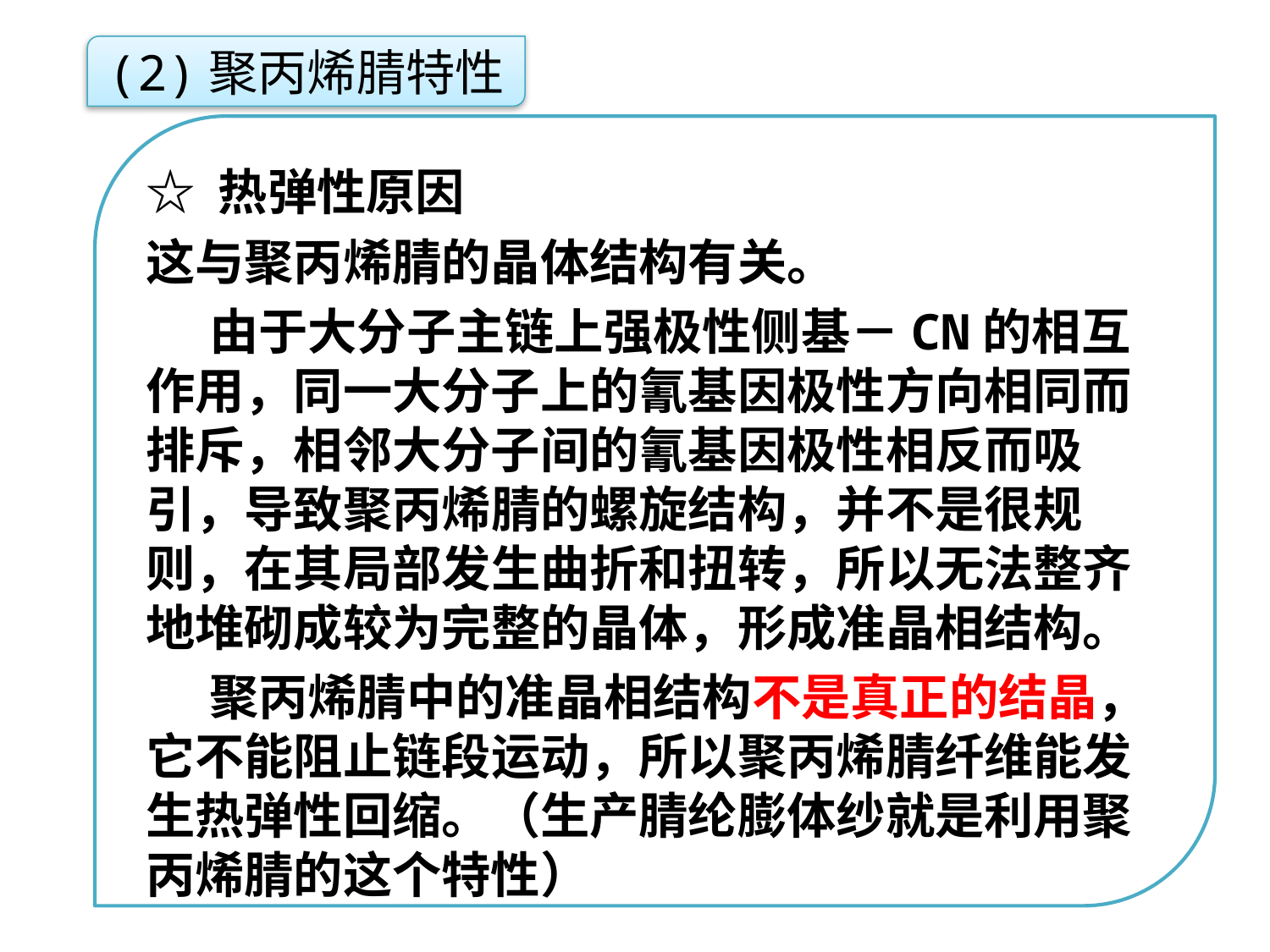

(2)聚丙烯腈特性
☆ 热弹性原因
这与聚丙烯腈的晶体结构有关。
由于大分子主链上强极性侧基－CN的相互作用，同一大分子上的氰基因极性方向相同而排斥，相邻大分子间的氰基因极性相反而吸引，导致聚丙烯腈的螺旋结构，并不是很规则，在其局部发生曲折和扭转，所以无法整齐地堆砌成较为完整的晶体，形成准晶相结构。
聚丙烯腈中的准晶相结构不是真正的结晶，它不能阻止链段运动，所以聚丙烯腈纤维能发生热弹性回缩。（生产腈纶膨体纱就是利用聚丙烯腈的这个特性）
点击添加文本
点击添加文本
点击添加文本
点击添加文本